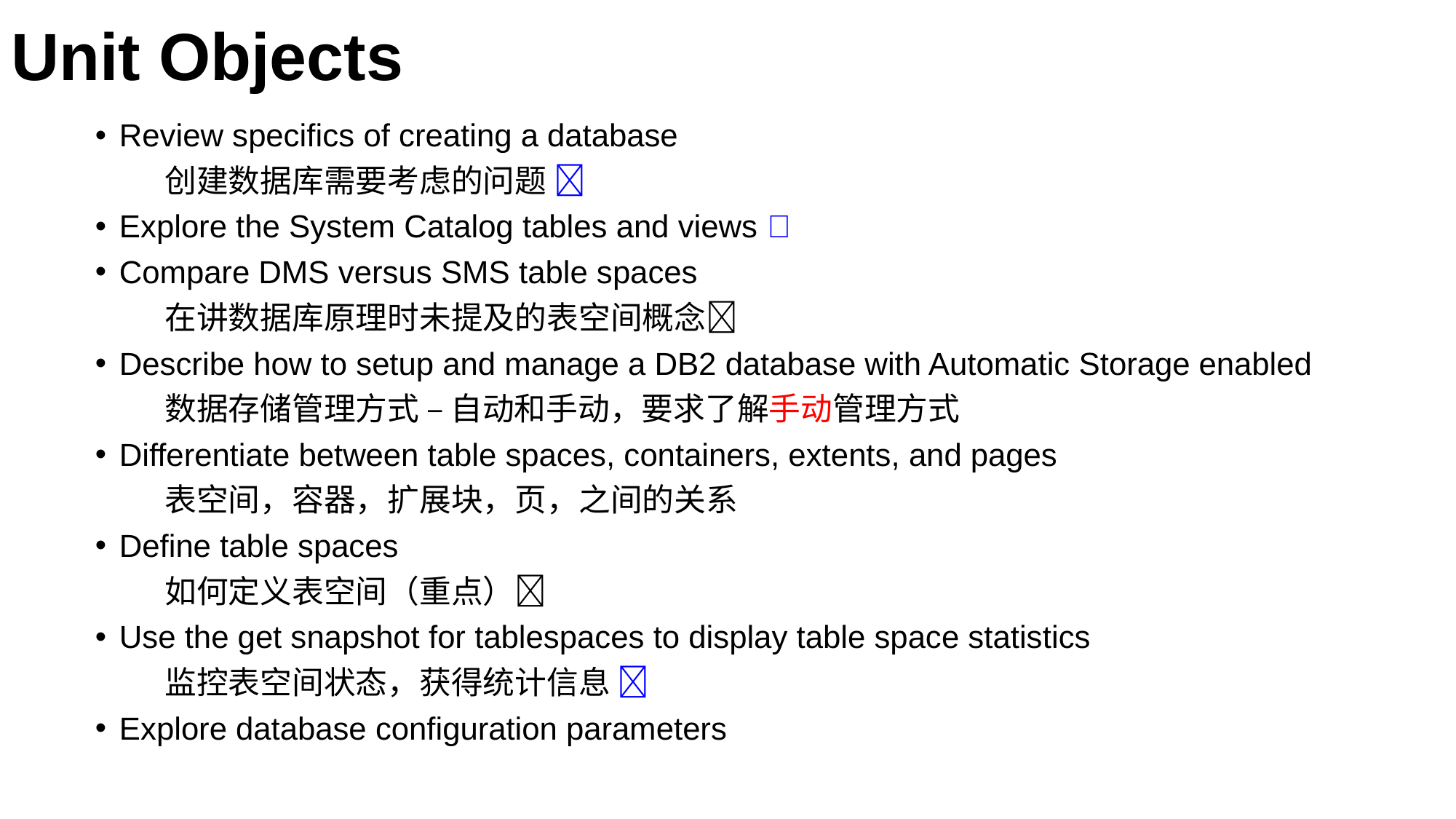

# Unit Objects
Review specifics of creating a database
         创建数据库需要考虑的问题 􀂃
Explore the System Catalog tables and views 􀂃
Compare DMS versus SMS table spaces
         在讲数据库原理时未提及的表空间概念􀂃
Describe how to setup and manage a DB2 database with Automatic Storage enabled
         数据存储管理方式 – 自动和手动，要求了解手动管理方式
Differentiate between table spaces, containers, extents, and pages
         表空间，容器，扩展块，页，之间的关系
Define table spaces
         如何定义表空间（重点）􀂃
Use the get snapshot for tablespaces to display table space statistics
         监控表空间状态，获得统计信息 􀂃
Explore database configuration parameters